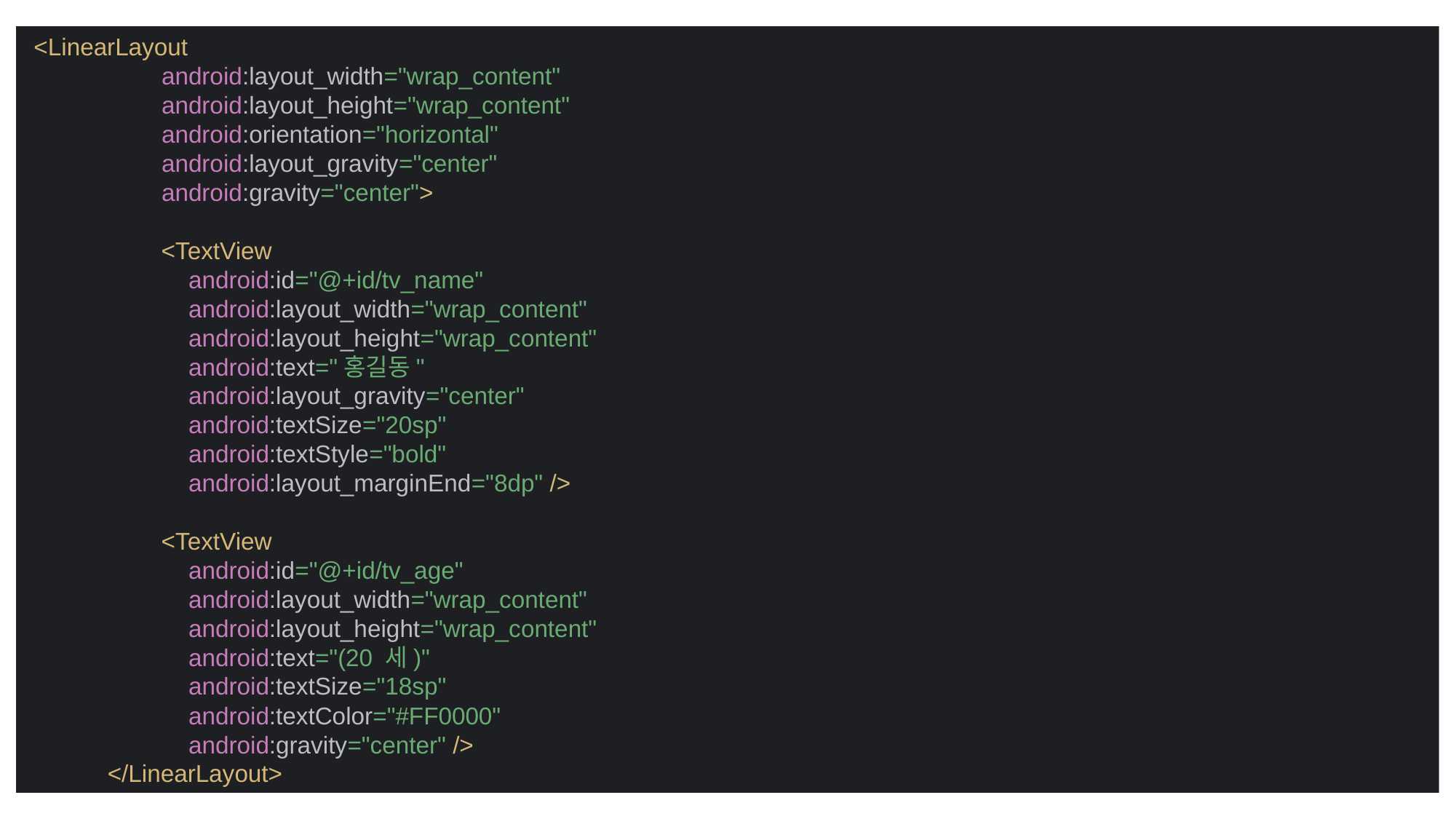

<LinearLayout
                    android:layout_width="wrap_content"
                    android:layout_height="wrap_content"
                    android:orientation="horizontal"
                    android:layout_gravity="center"
                    android:gravity="center">
                    <TextView
                        android:id="@+id/tv_name"
                        android:layout_width="wrap_content"
                        android:layout_height="wrap_content"
                        android:text="홍길동"
                        android:layout_gravity="center"
                        android:textSize="20sp"
                        android:textStyle="bold"
                        android:layout_marginEnd="8dp" />
                    <TextView
                        android:id="@+id/tv_age"
                        android:layout_width="wrap_content"
                        android:layout_height="wrap_content"
                        android:text="(20 세)"
                        android:textSize="18sp"
                        android:textColor="#FF0000"
                        android:gravity="center" />
            </LinearLayout>